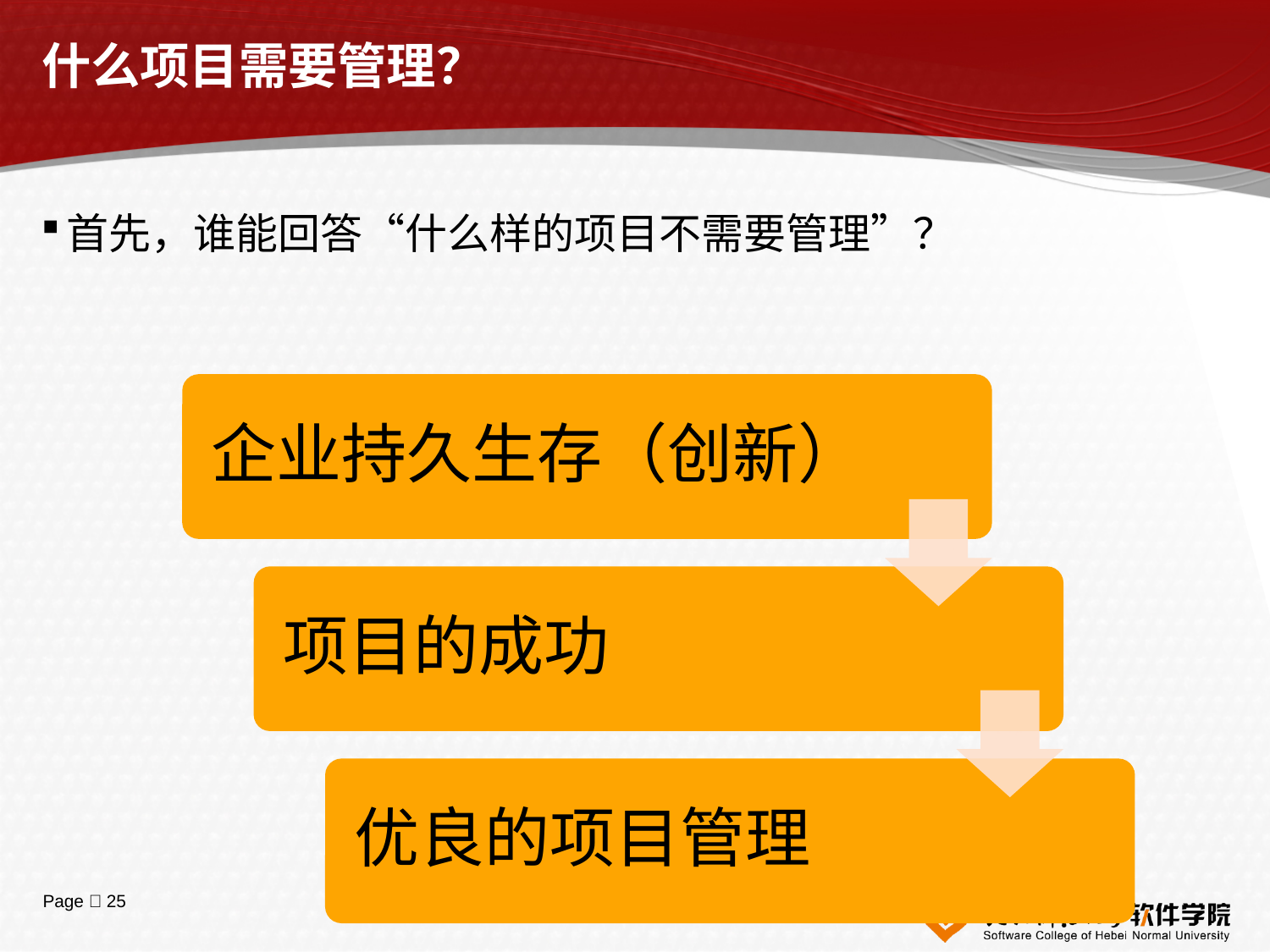

# 什么项目需要管理？
首先，谁能回答“什么样的项目不需要管理”？
企业持久生存（创新）
项目的成功
优良的项目管理